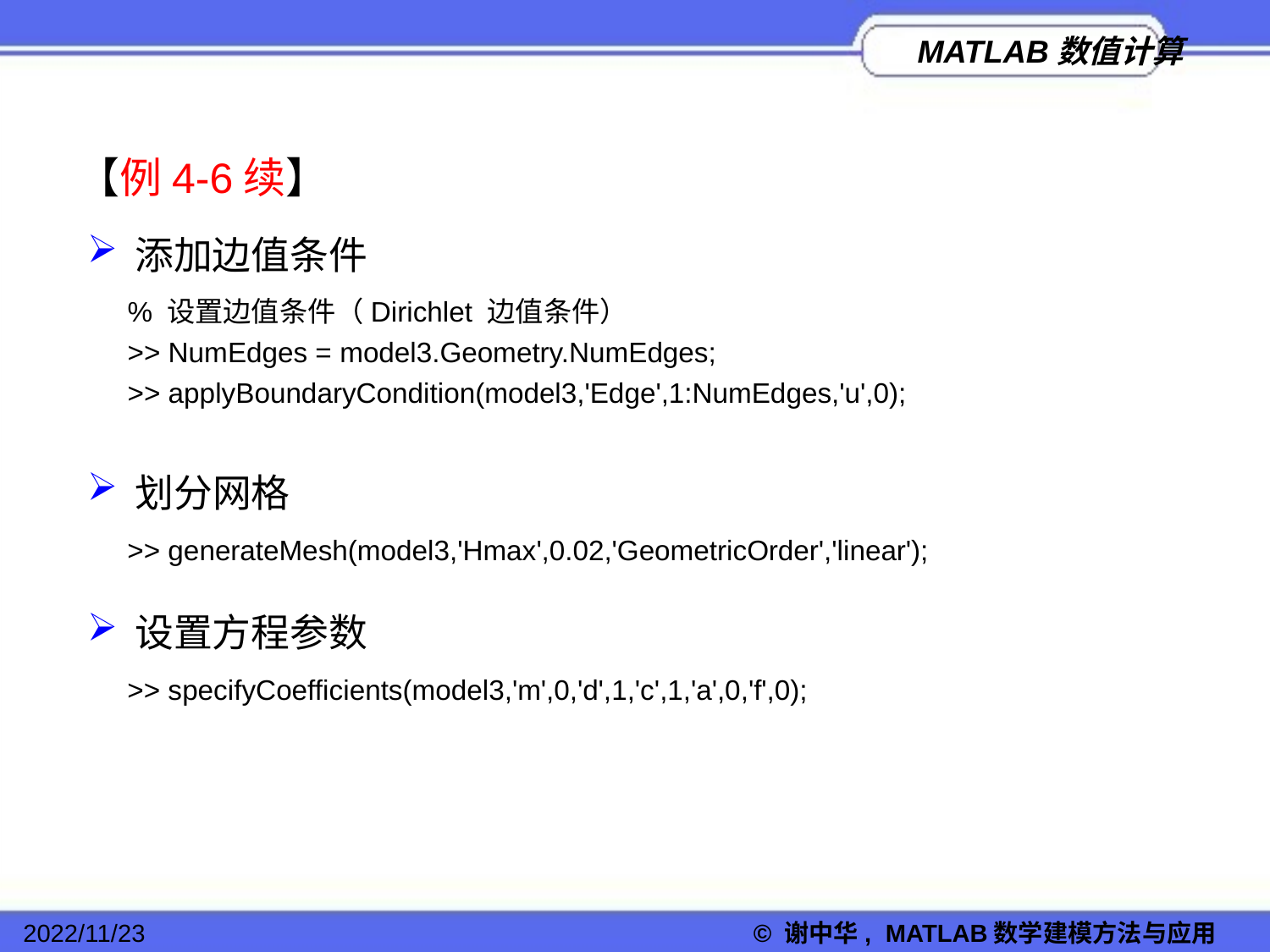

【例4-6续】
添加边值条件
% 设置边值条件（Dirichlet 边值条件）
>> NumEdges = model3.Geometry.NumEdges;
>> applyBoundaryCondition(model3,'Edge',1:NumEdges,'u',0);
划分网格
>> generateMesh(model3,'Hmax',0.02,'GeometricOrder','linear');
设置方程参数
>> specifyCoefficients(model3,'m',0,'d',1,'c',1,'a',0,'f',0);
2022/11/23
© 谢中华,  MATLAB数学建模方法与应用